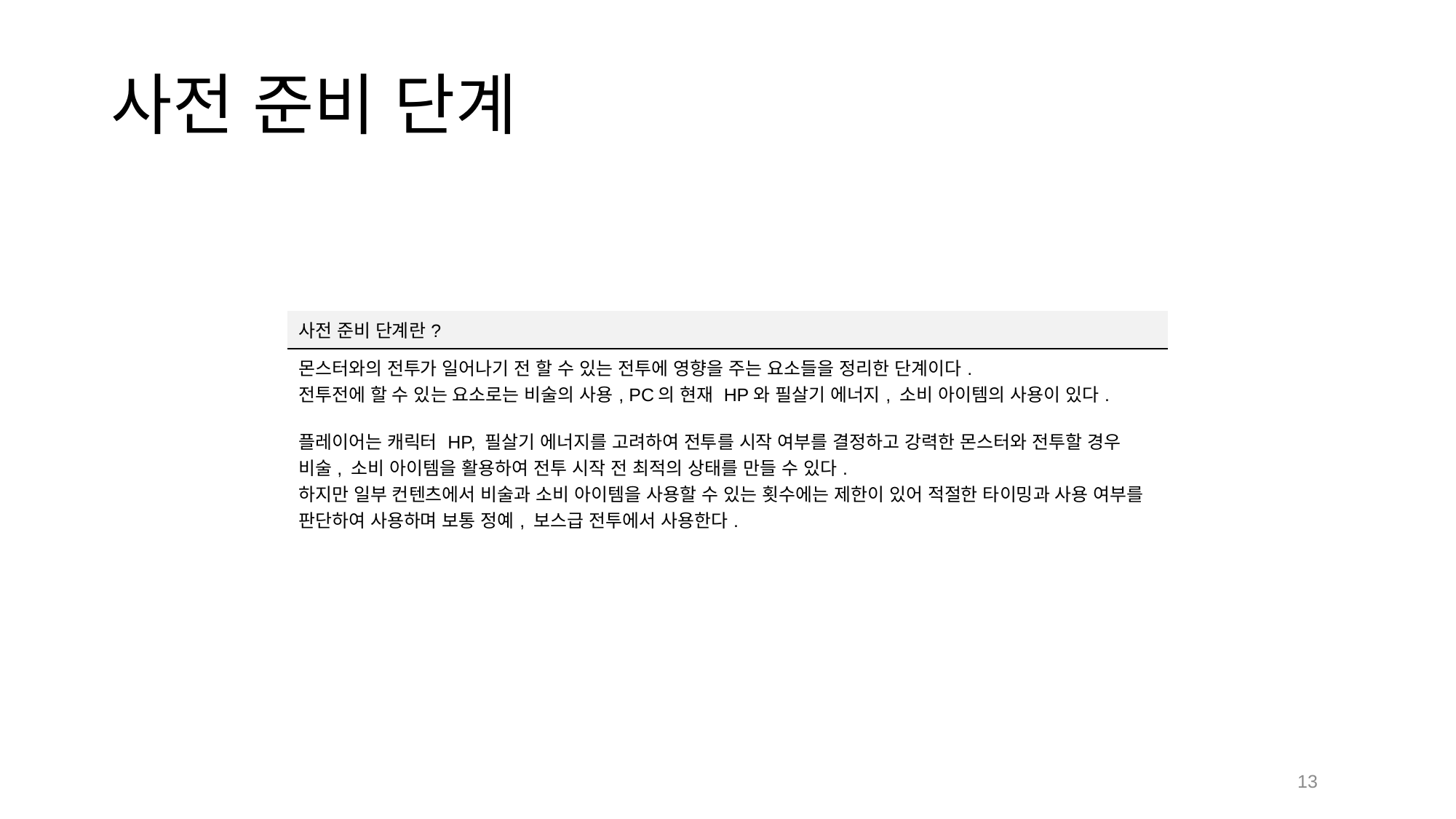

# 사전 준비 단계
| 사전 준비 단계란? |
| --- |
| 몬스터와의 전투가 일어나기 전 할 수 있는 전투에 영향을 주는 요소들을 정리한 단계이다. 전투전에 할 수 있는 요소로는 비술의 사용, PC의 현재 HP와 필살기 에너지, 소비 아이템의 사용이 있다. 플레이어는 캐릭터 HP, 필살기 에너지를 고려하여 전투를 시작 여부를 결정하고 강력한 몬스터와 전투할 경우 비술, 소비 아이템을 활용하여 전투 시작 전 최적의 상태를 만들 수 있다. 하지만 일부 컨텐츠에서 비술과 소비 아이템을 사용할 수 있는 횟수에는 제한이 있어 적절한 타이밍과 사용 여부를 판단하여 사용하며 보통 정예, 보스급 전투에서 사용한다. |
13